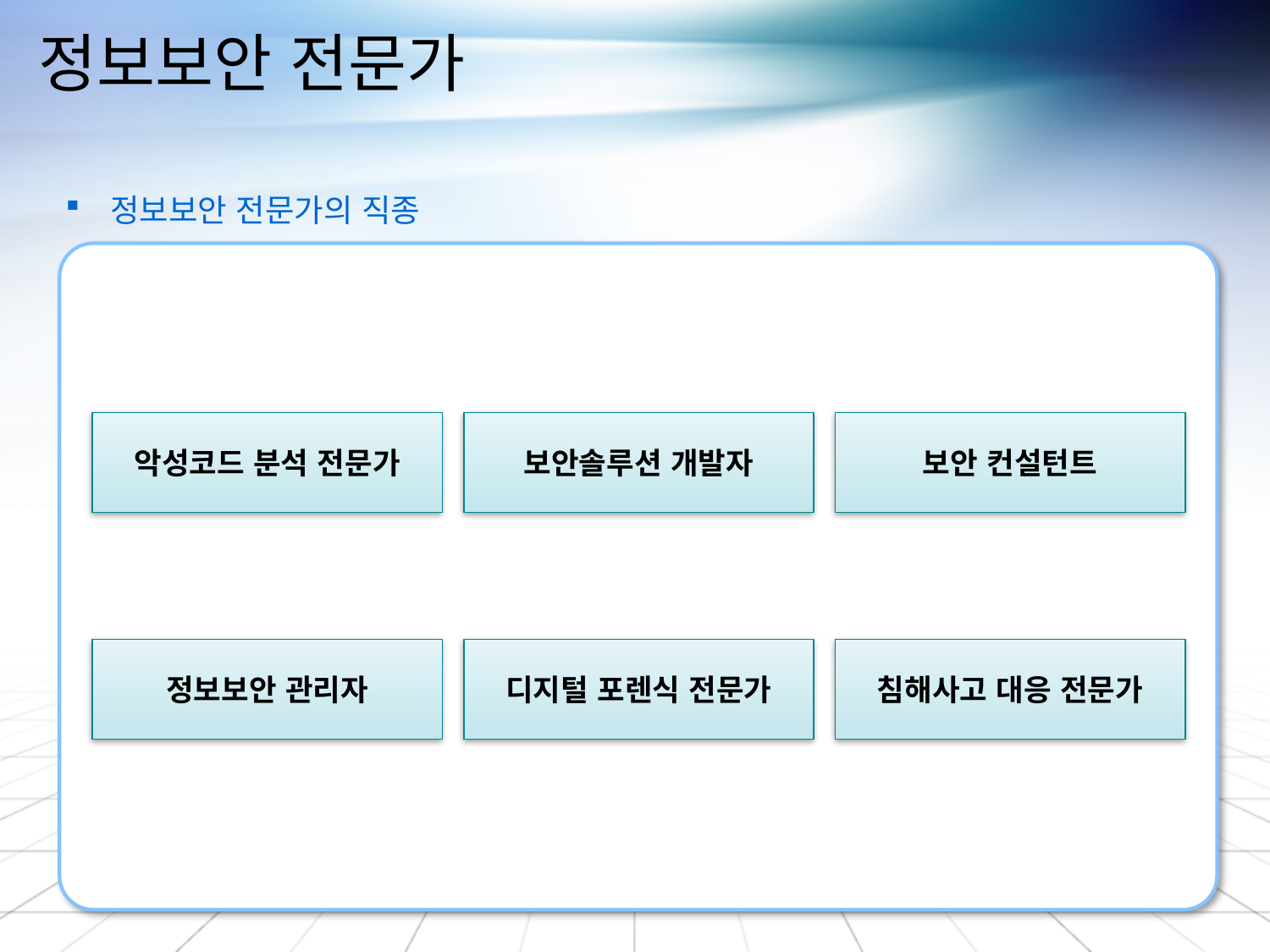

# 정보보안 전문가
 정보보안 전문가의 직종

악성코드 분석 전문가
보안솔루션 개발자
보안 컨설턴트
정보보안 관리자
디지털 포렌식 전문가
침해사고 대응 전문가